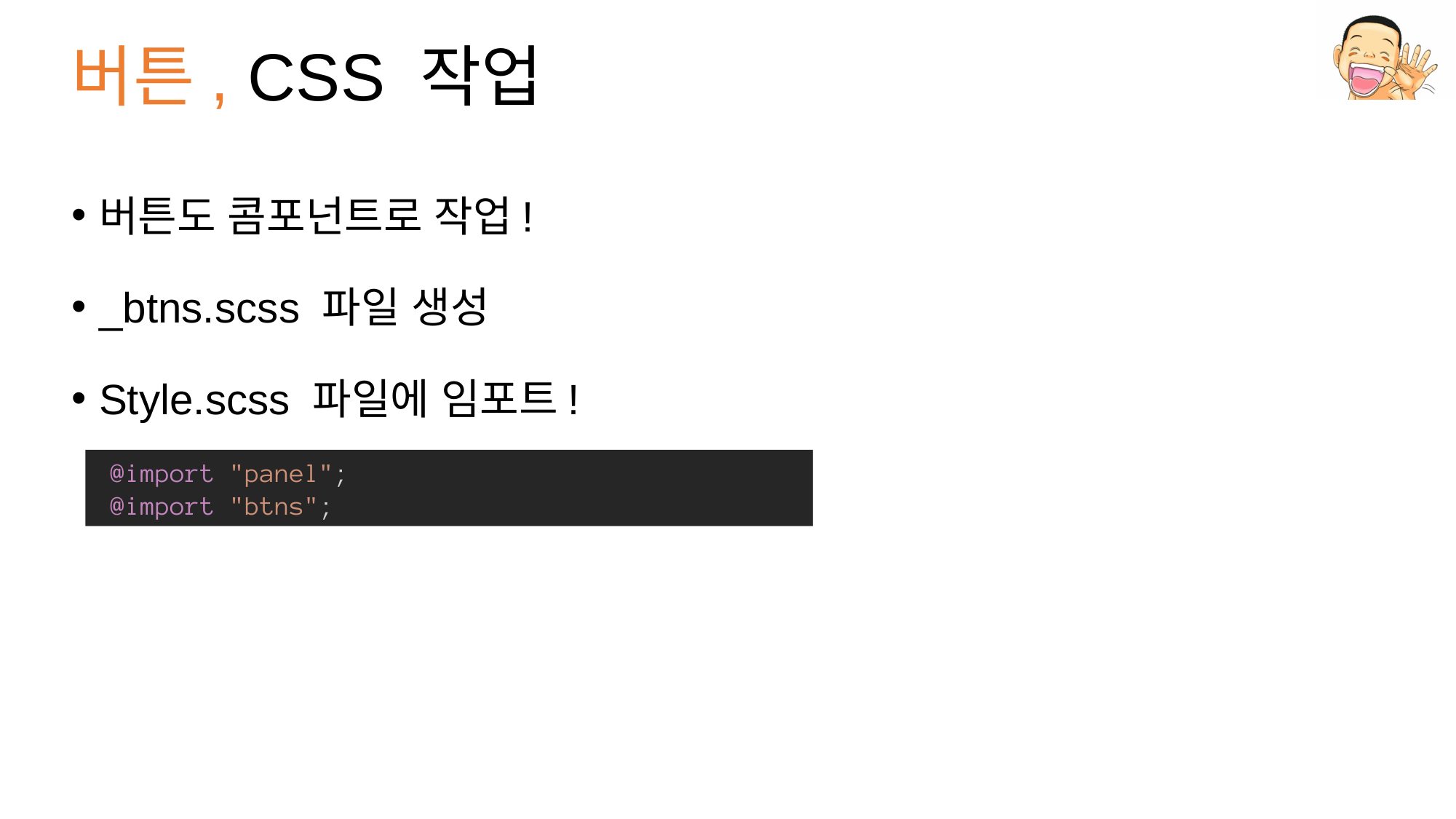

# 버튼, CSS 작업
버튼도 콤포넌트로 작업!
_btns.scss 파일 생성
Style.scss 파일에 임포트!
 @import "panel";
 @import "btns";